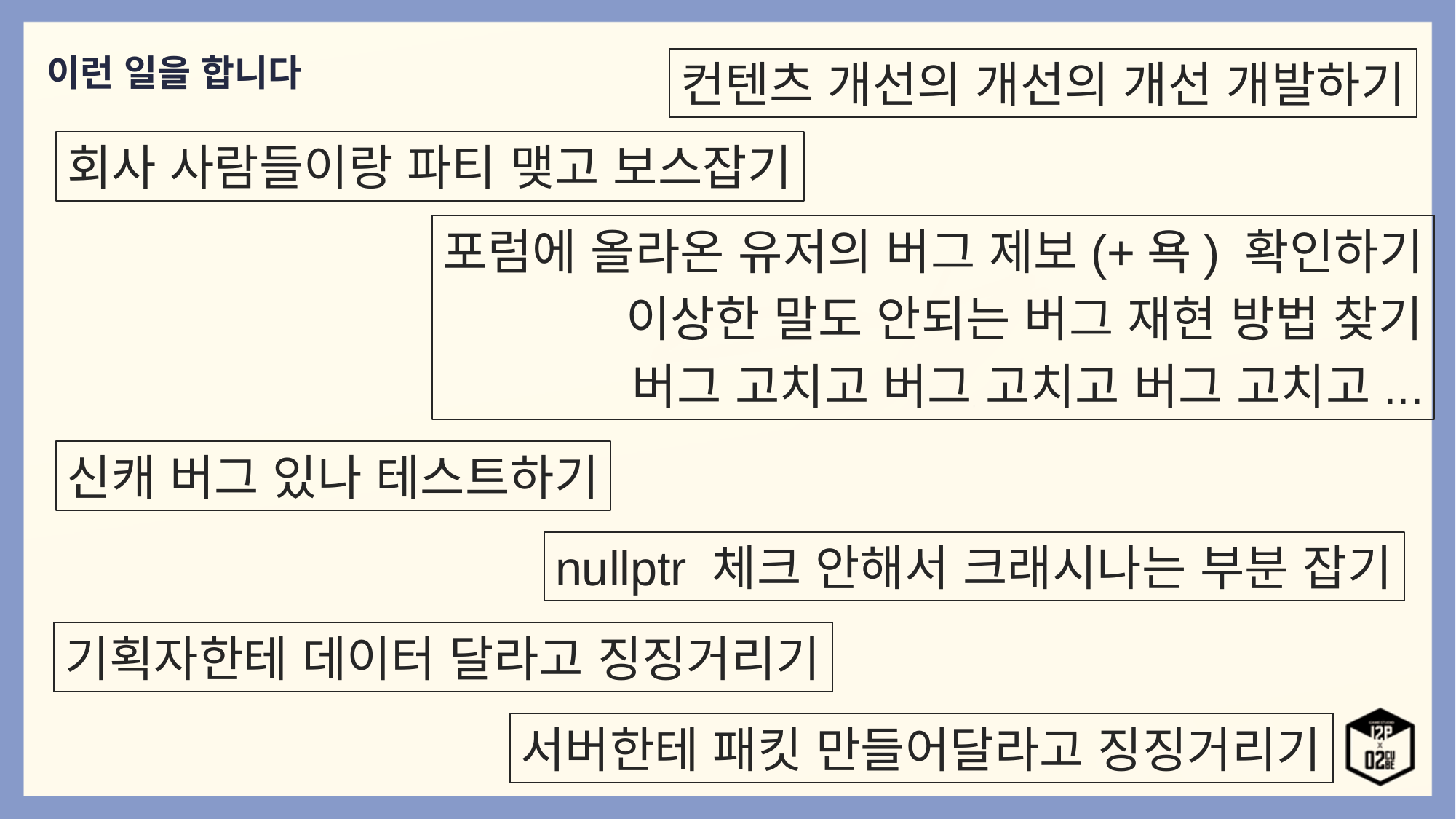

이런 일을 합니다
컨텐츠 개선의 개선의 개선 개발하기
회사 사람들이랑 파티 맺고 보스잡기
포럼에 올라온 유저의 버그 제보(+욕) 확인하기
이상한 말도 안되는 버그 재현 방법 찾기
버그 고치고 버그 고치고 버그 고치고...
신캐 버그 있나 테스트하기
nullptr 체크 안해서 크래시나는 부분 잡기
기획자한테 데이터 달라고 징징거리기
서버한테 패킷 만들어달라고 징징거리기